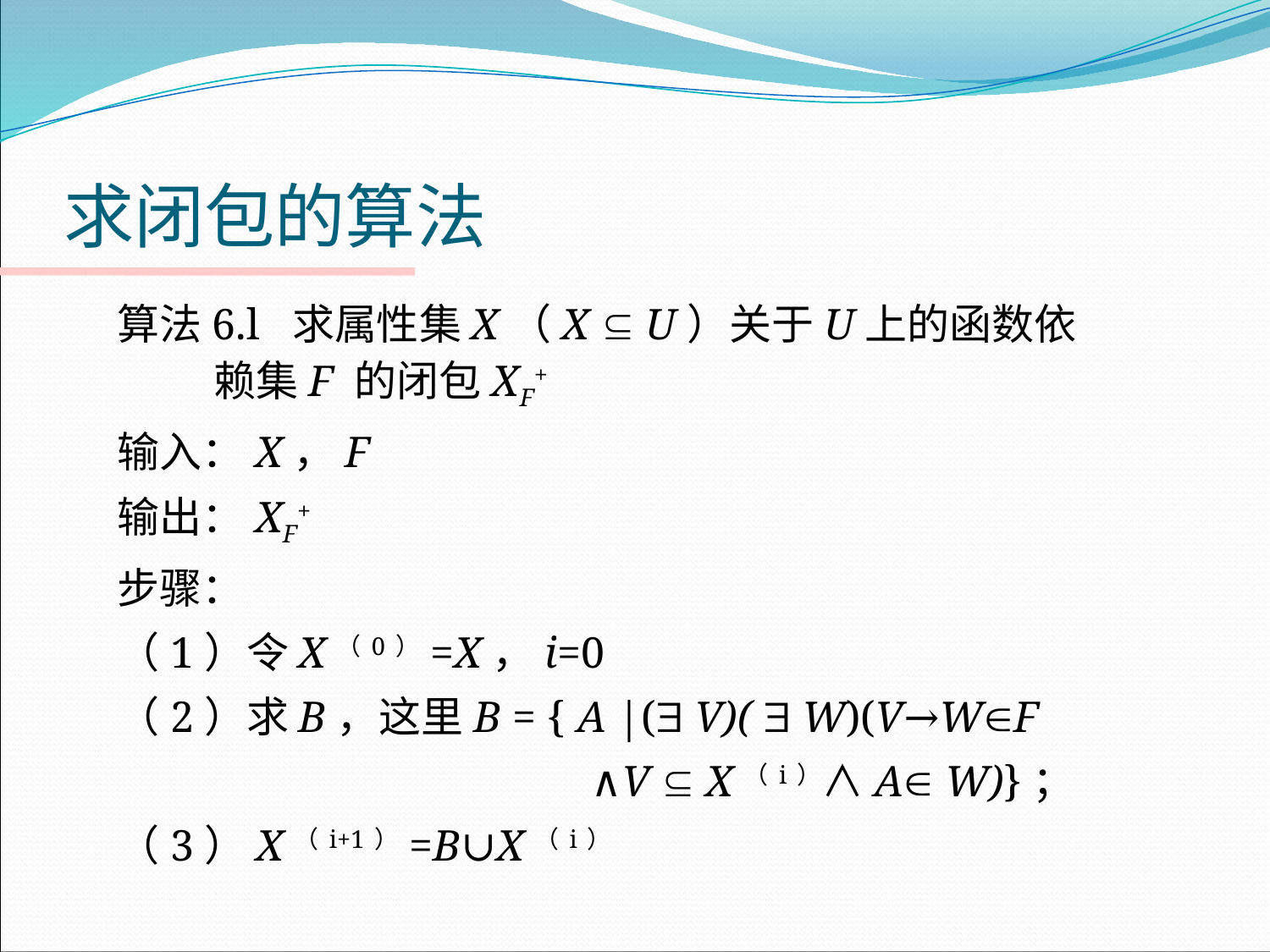

# 求闭包的算法
算法6.l  求属性集X（X ⊆ U）关于U上的函数依             赖集F 的闭包XF+
输入：X，F
输出：XF+
步骤：
（1）令X（0）=X，i=0
（2）求B，这里B = { A |(∃ V)( ∃ W)(V→W∈F
                                           ∧V ⊆ X（i）∧A∈ W)}；
（3）X（i+1）=B∪X（i）

606